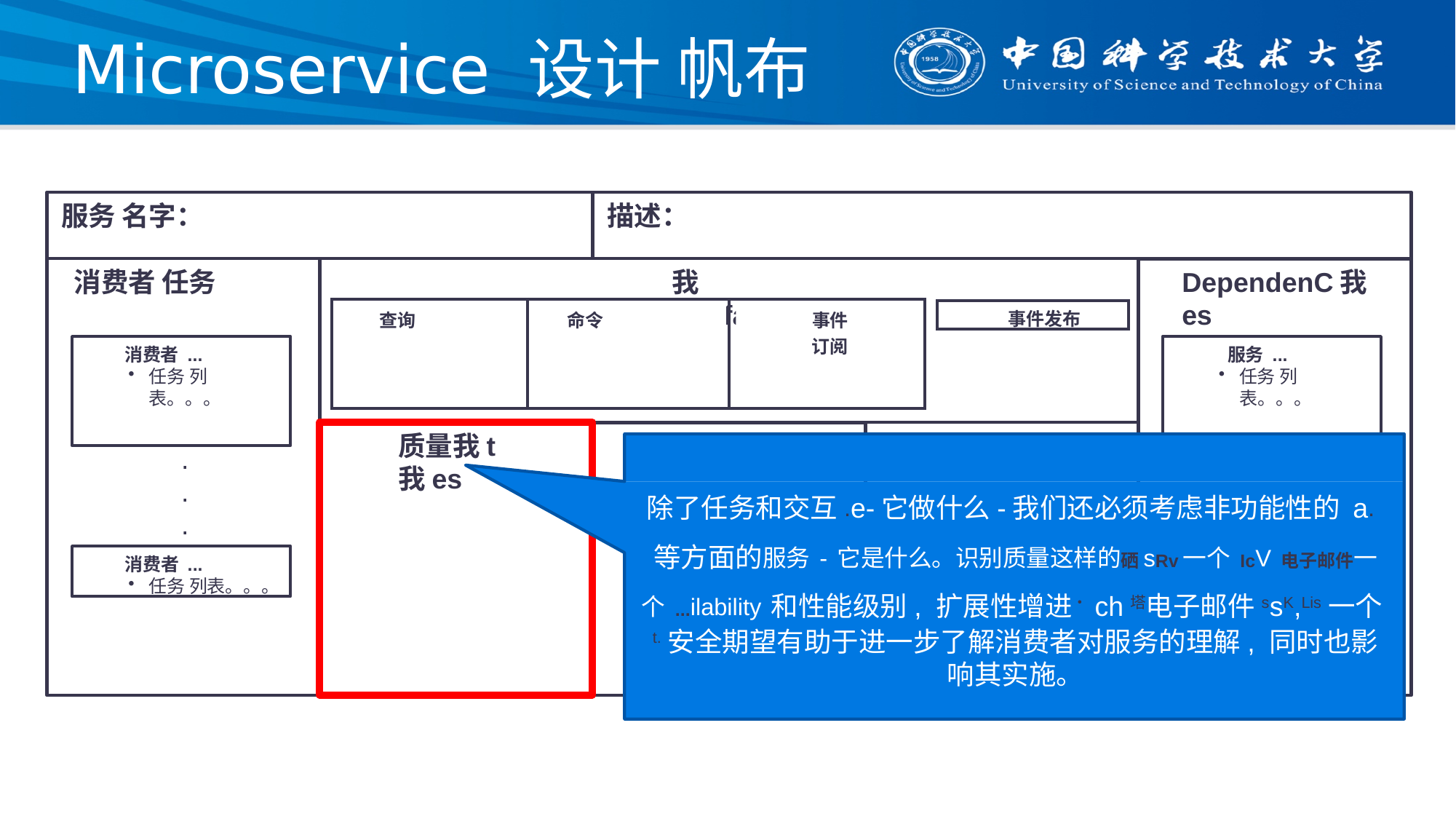

# Microservice 设计 帆布

描述：
服务 名字：

我nterface
消费者 任务
DependenC我es
| 查询 | 命令 | 事件 订阅 |
| --- | --- | --- |

事件发布

消费者 ...
任务 列表。。。
服务 ...
任务 列表。。。

质量我t我es
日志我c/规则数据

.
.
.
.
除了任务和交互.e-它做什么-我们还必须考虑非功能性的 a.等方面的服务-它是什么。识别质量这样的硒sRv一个IcV电子邮件一个...ilability和性能级别, 扩展性增进•ch塔电子邮件ssK,Lis一个t.安全期望有助于进一步了解消费者对服务的理解, 同时也影响其实施。

消费者 ...
任务 列表。。。